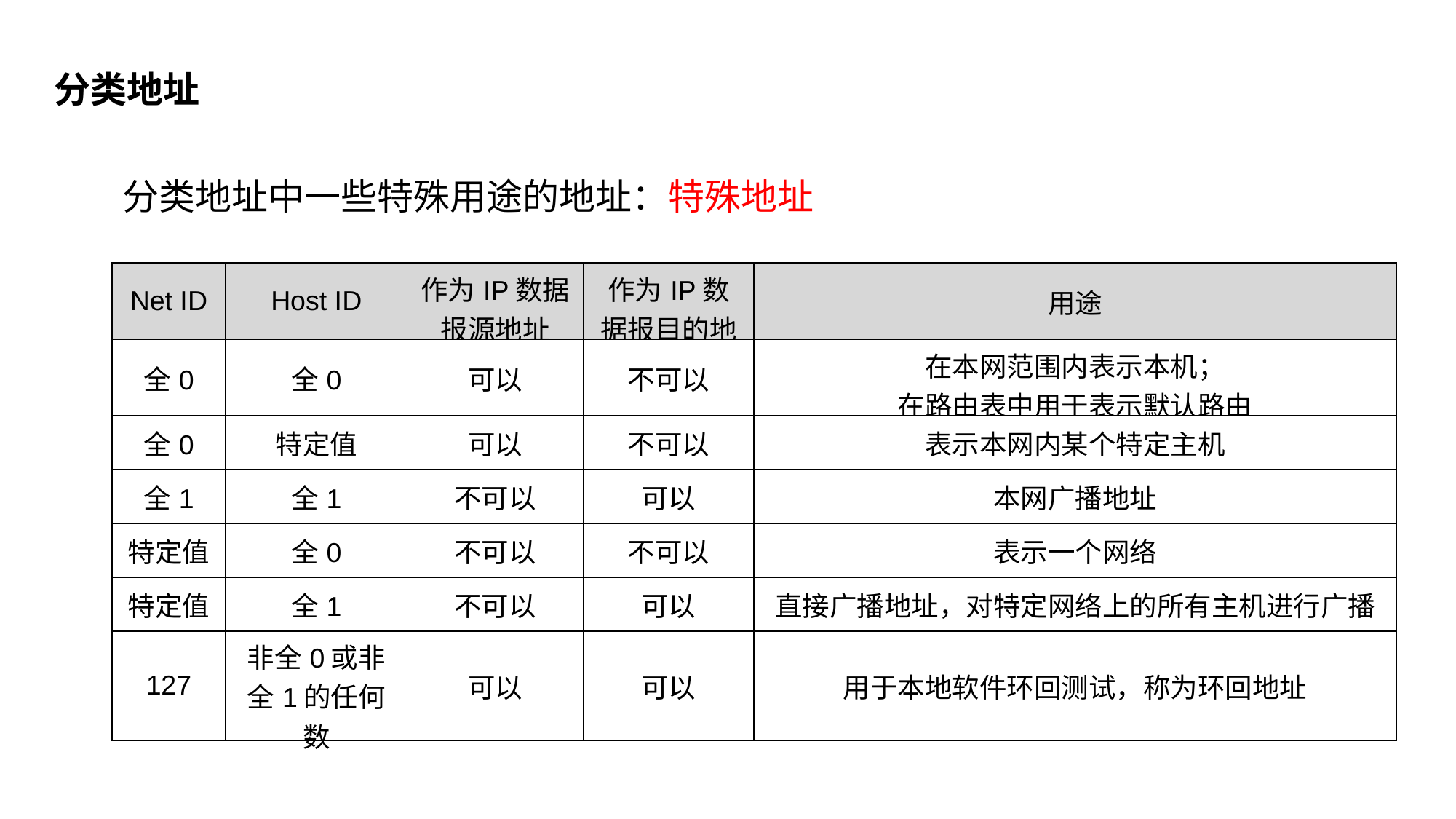

分类地址
分类地址中一些特殊用途的地址：特殊地址
| Net ID | Host ID | 作为IP数据报源地址 | 作为IP数据报目的地址 | 用途 |
| --- | --- | --- | --- | --- |
| 全0 | 全0 | 可以 | 不可以 | 在本网范围内表示本机； 在路由表中用于表示默认路由 |
| 全0 | 特定值 | 可以 | 不可以 | 表示本网内某个特定主机 |
| 全1 | 全1 | 不可以 | 可以 | 本网广播地址 |
| 特定值 | 全0 | 不可以 | 不可以 | 表示一个网络 |
| 特定值 | 全1 | 不可以 | 可以 | 直接广播地址，对特定网络上的所有主机进行广播 |
| 127 | 非全0或非全1的任何数 | 可以 | 可以 | 用于本地软件环回测试，称为环回地址 |